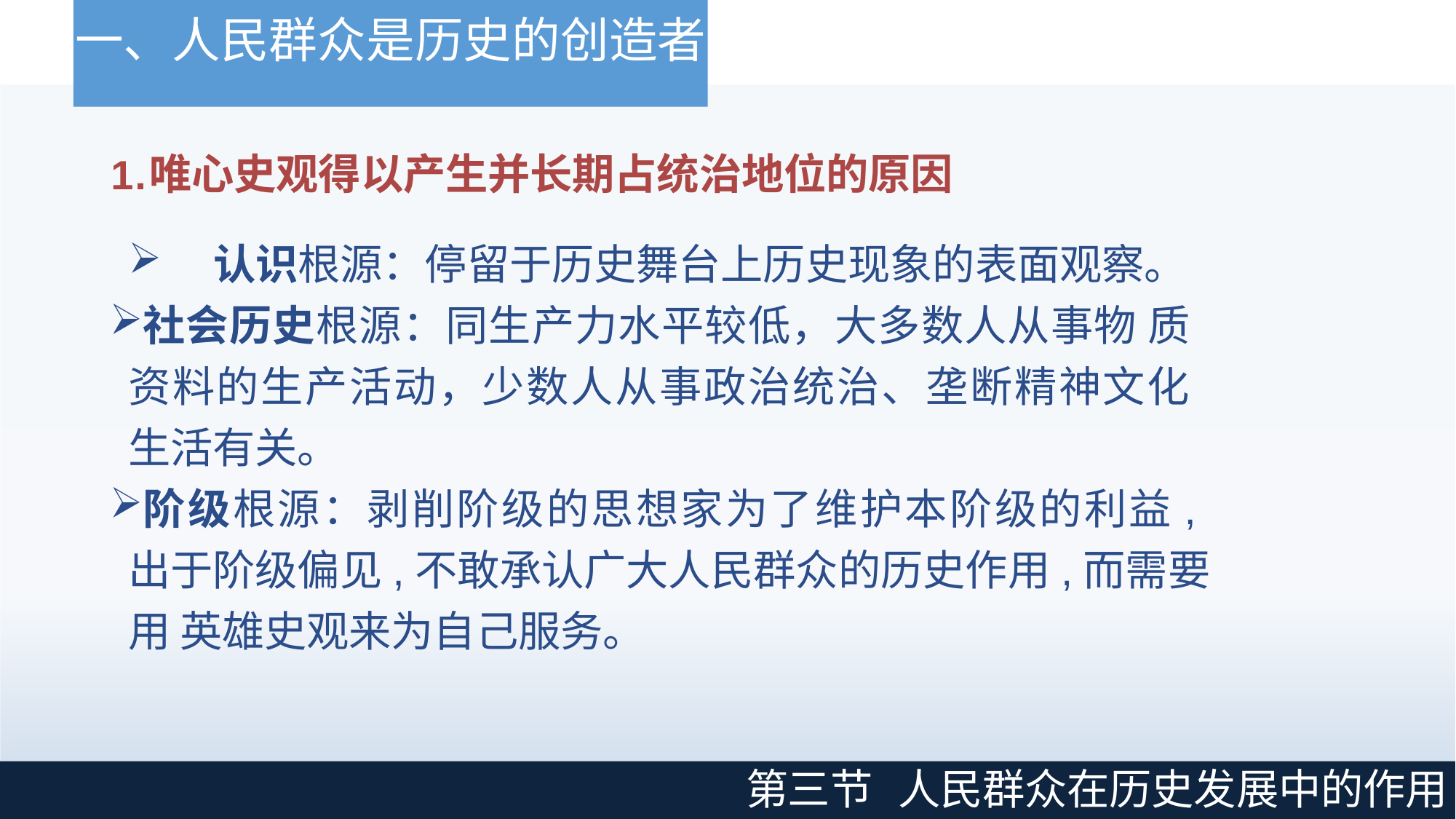

# 一、人民群众是历史的创造者

唯心史观得以产生并长期占统治地位的原因
认识根源：停留于历史舞台上历史现象的表面观察。
社会历史根源：同生产力水平较低，大多数人从事物 质资料的生产活动，少数人从事政治统治、垄断精神文化 生活有关。
阶级根源：剥削阶级的思想家为了维护本阶级的利益,  出于阶级偏见,不敢承认广大人民群众的历史作用,而需要用 英雄史观来为自己服务。
第三节
人民群众在历史发展中的作用